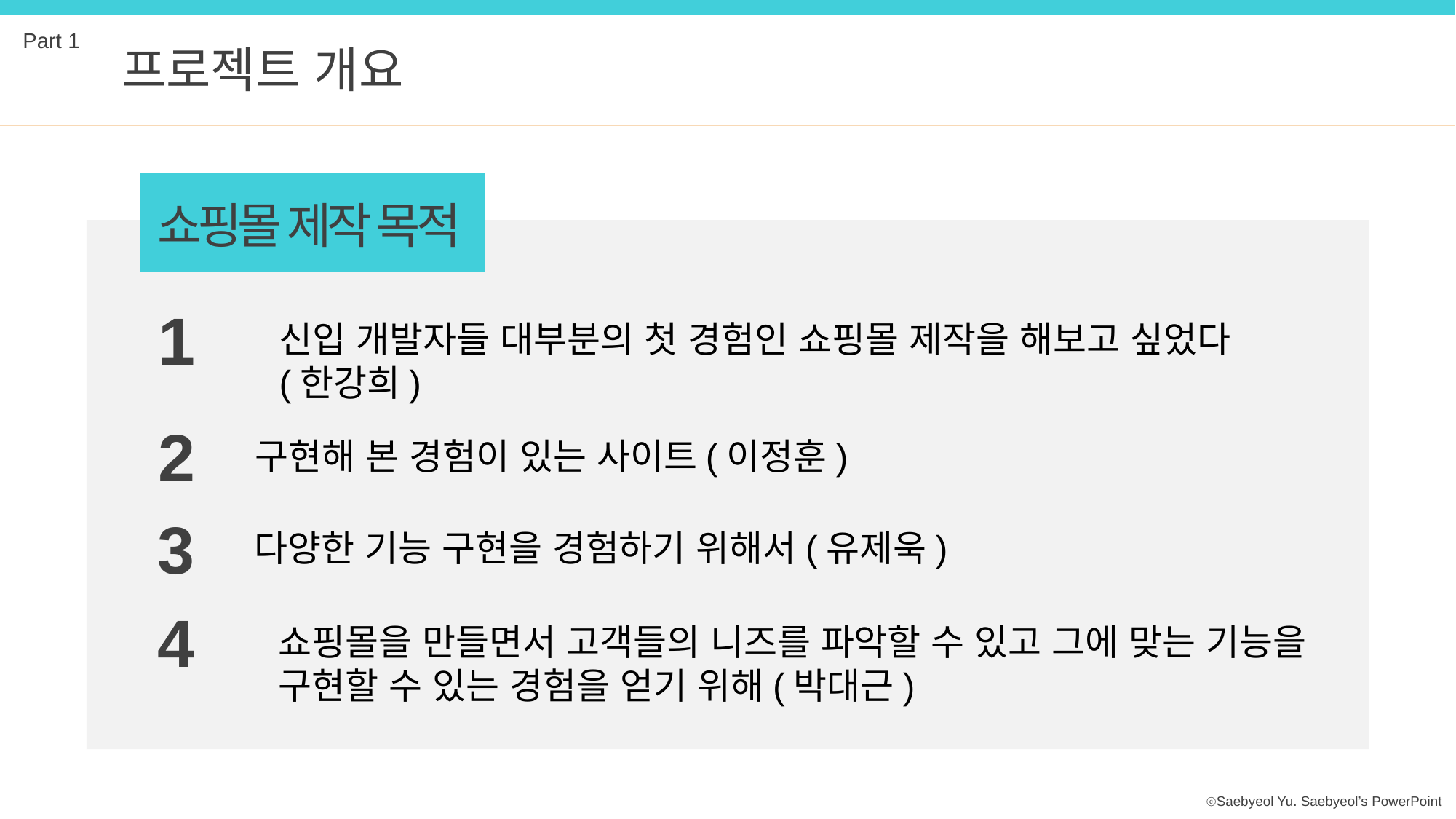

Part 1
프로젝트 개요

쇼핑몰 제작 목적

1
신입 개발자들 대부분의 첫 경험인 쇼핑몰 제작을 해보고 싶었다
(한강희)
2
구현해 본 경험이 있는 사이트(이정훈)
3
다양한 기능 구현을 경험하기 위해서(유제욱)
4
쇼핑몰을 만들면서 고객들의 니즈를 파악할 수 있고 그에 맞는 기능을
구현할 수 있는 경험을 얻기 위해(박대근)